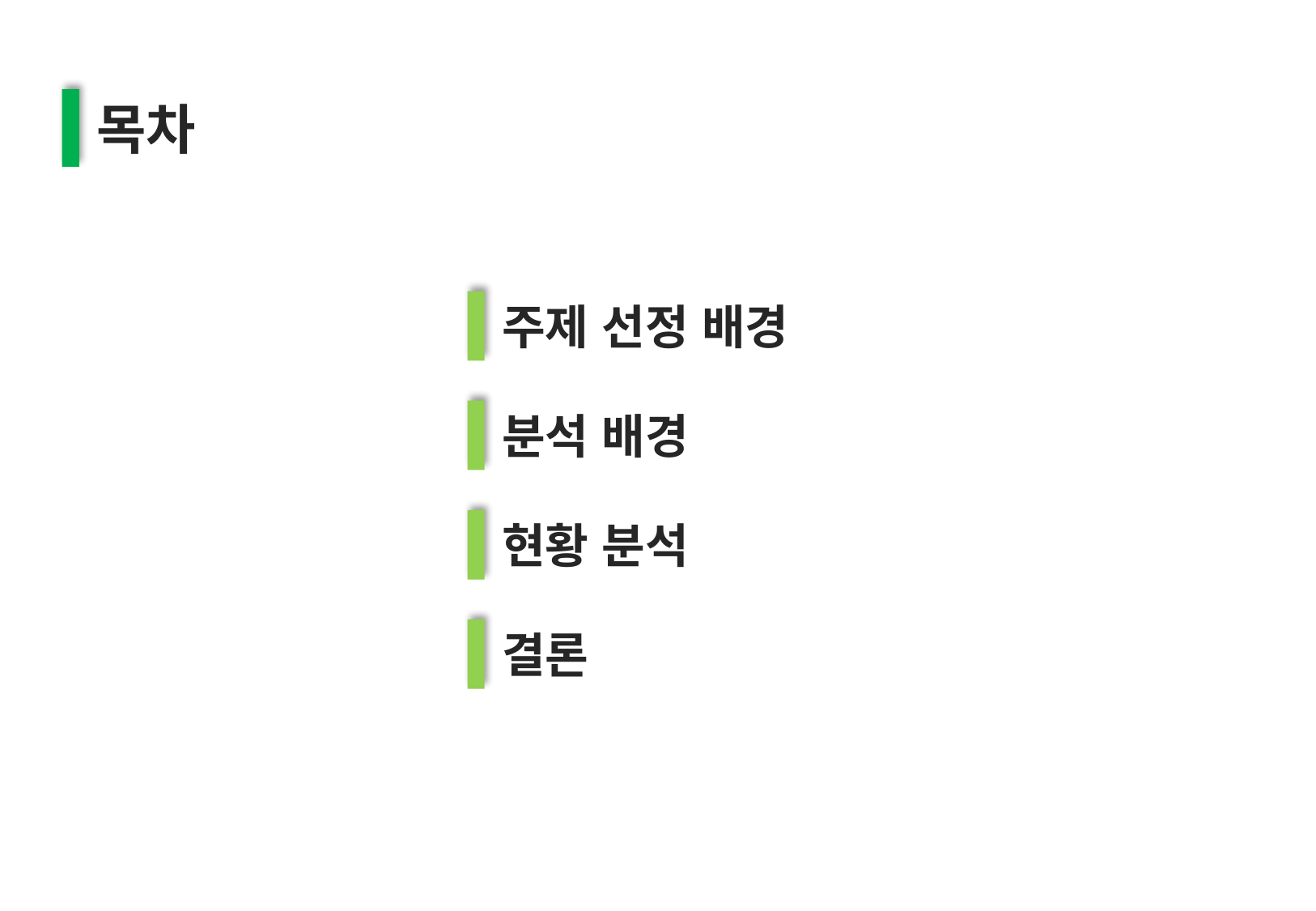

목차
주제 선정 배경

분석 배경

현황 분석

결론